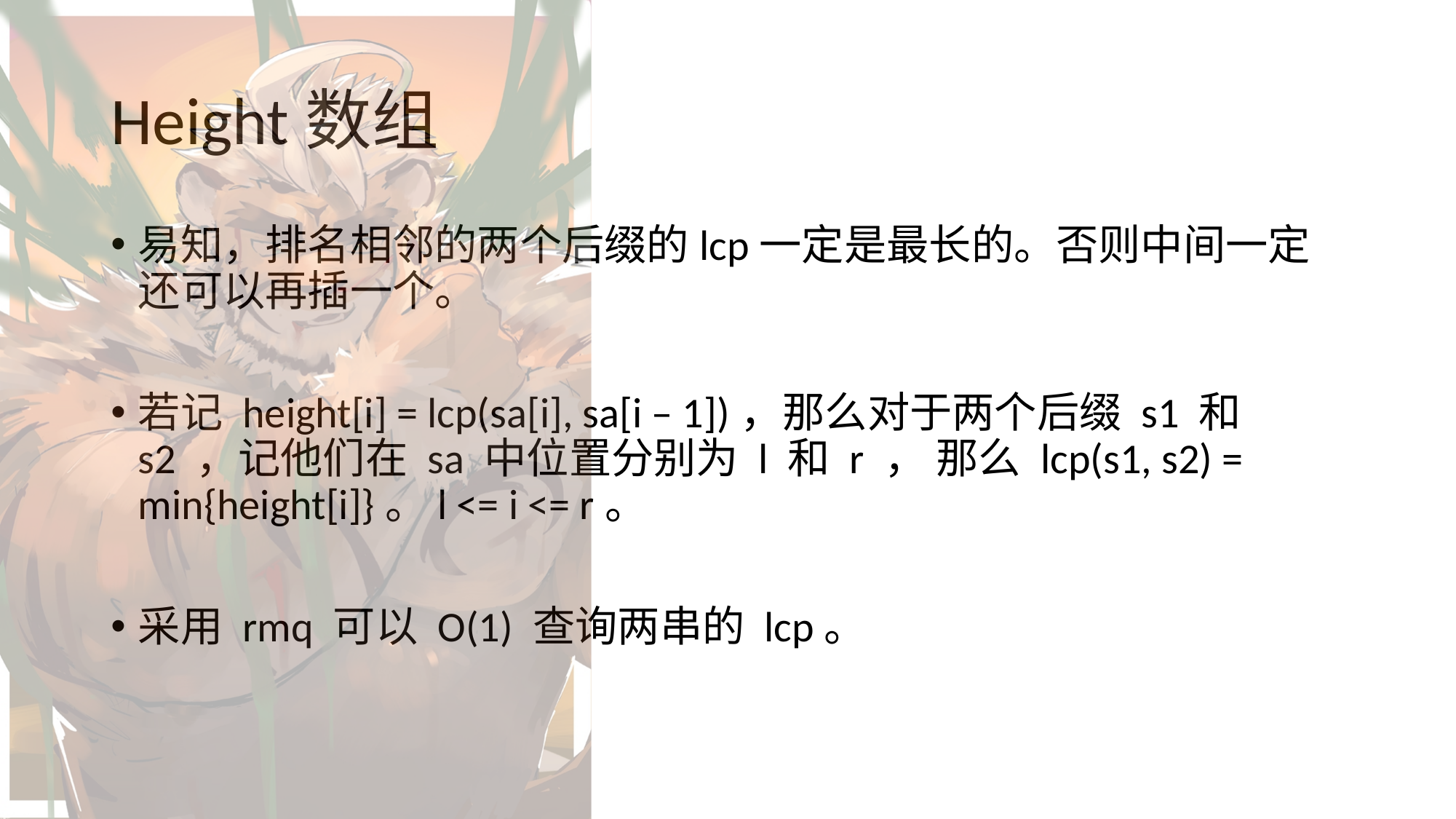

# Height数组
易知，排名相邻的两个后缀的lcp一定是最长的。否则中间一定还可以再插一个。

若记 height[i] = lcp(sa[i], sa[i – 1])，那么对于两个后缀 s1 和 s2 ，记他们在 sa 中位置分别为 l 和 r ， 那么 lcp(s1, s2) = min{height[i]}。l <= i <= r。

采用 rmq 可以 O(1) 查询两串的 lcp。